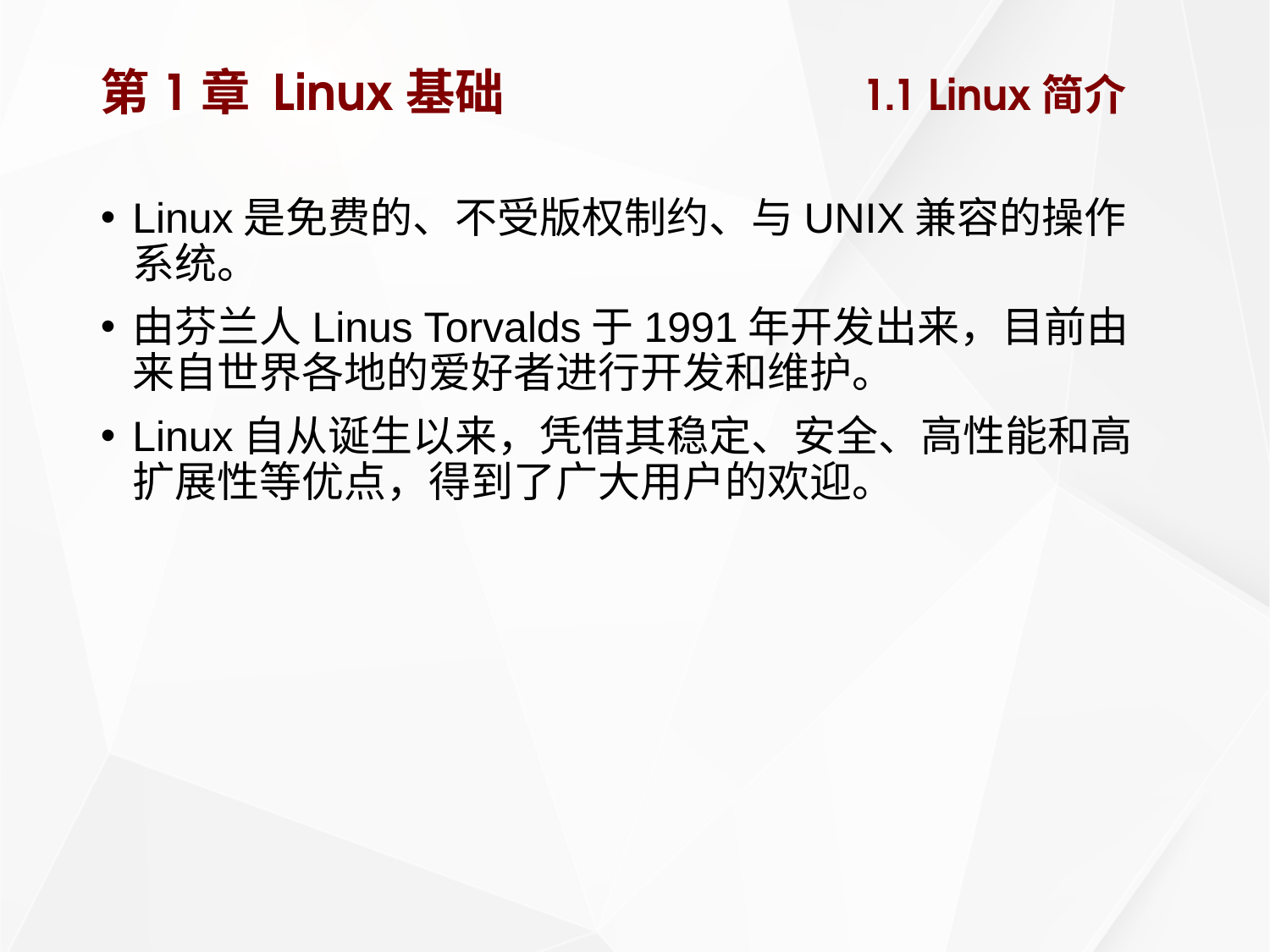

# 第1章 Linux基础 			1.1 Linux简介
Linux是免费的、不受版权制约、与UNIX兼容的操作系统。
由芬兰人Linus Torvalds于1991年开发出来，目前由来自世界各地的爱好者进行开发和维护。
Linux自从诞生以来，凭借其稳定、安全、高性能和高扩展性等优点，得到了广大用户的欢迎。